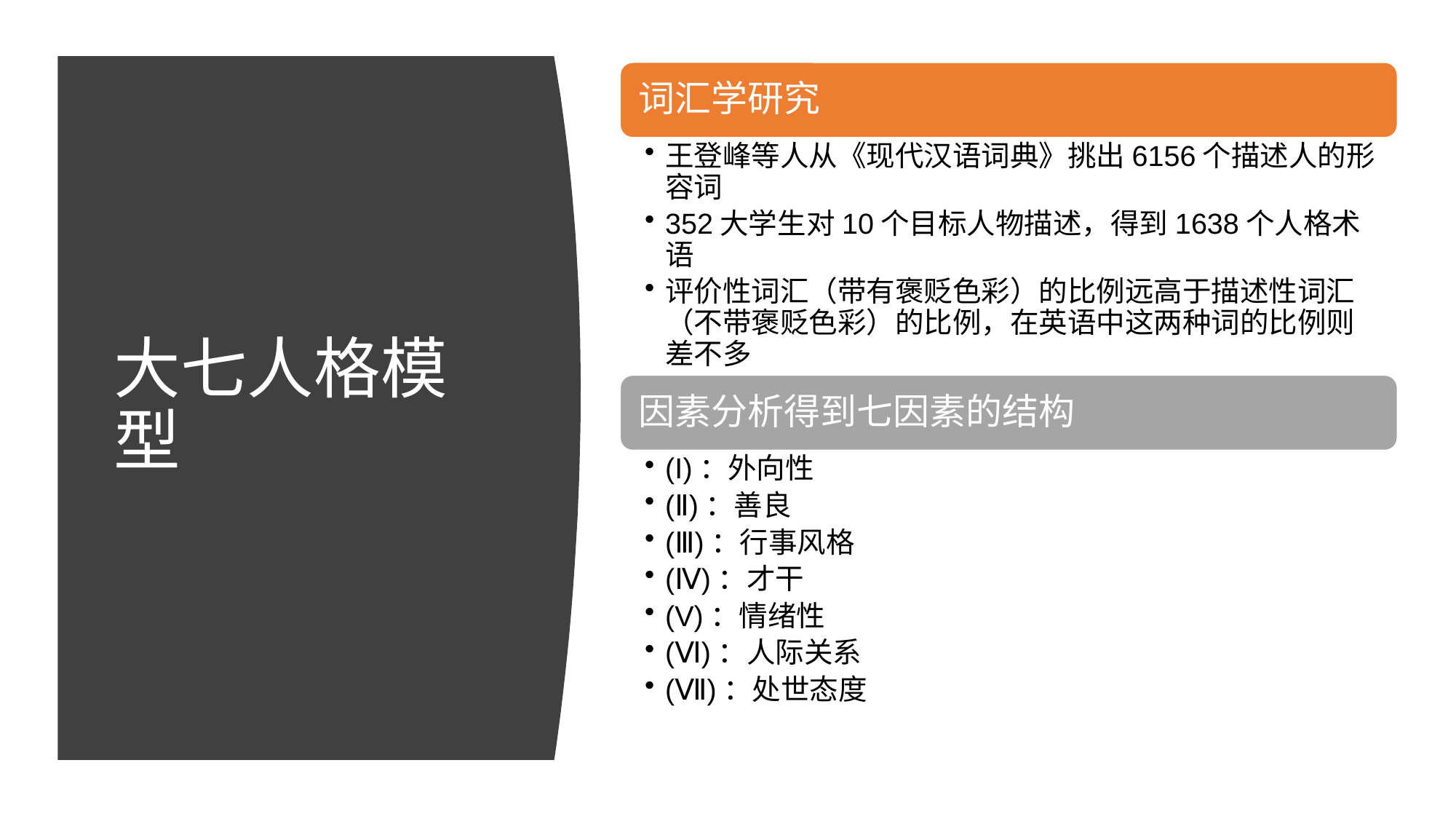

词汇学研究
王登峰等人从《现代汉语词典》挑出6156个描述人的形容词
352大学生对10个目标人物描述，得到1638个人格术语
评价性词汇（带有褒贬色彩）的比例远高于描述性词汇（不带褒贬色彩）的比例，在英语中这两种词的比例则差不多
因素分析得到七因素的结构
(I)：外向性
(Ⅱ)：善良
(Ⅲ)：行事风格
(Ⅳ)：才干
(V)：情绪性
(Ⅵ)：人际关系
(Ⅶ)：处世态度

# 大七人格模型